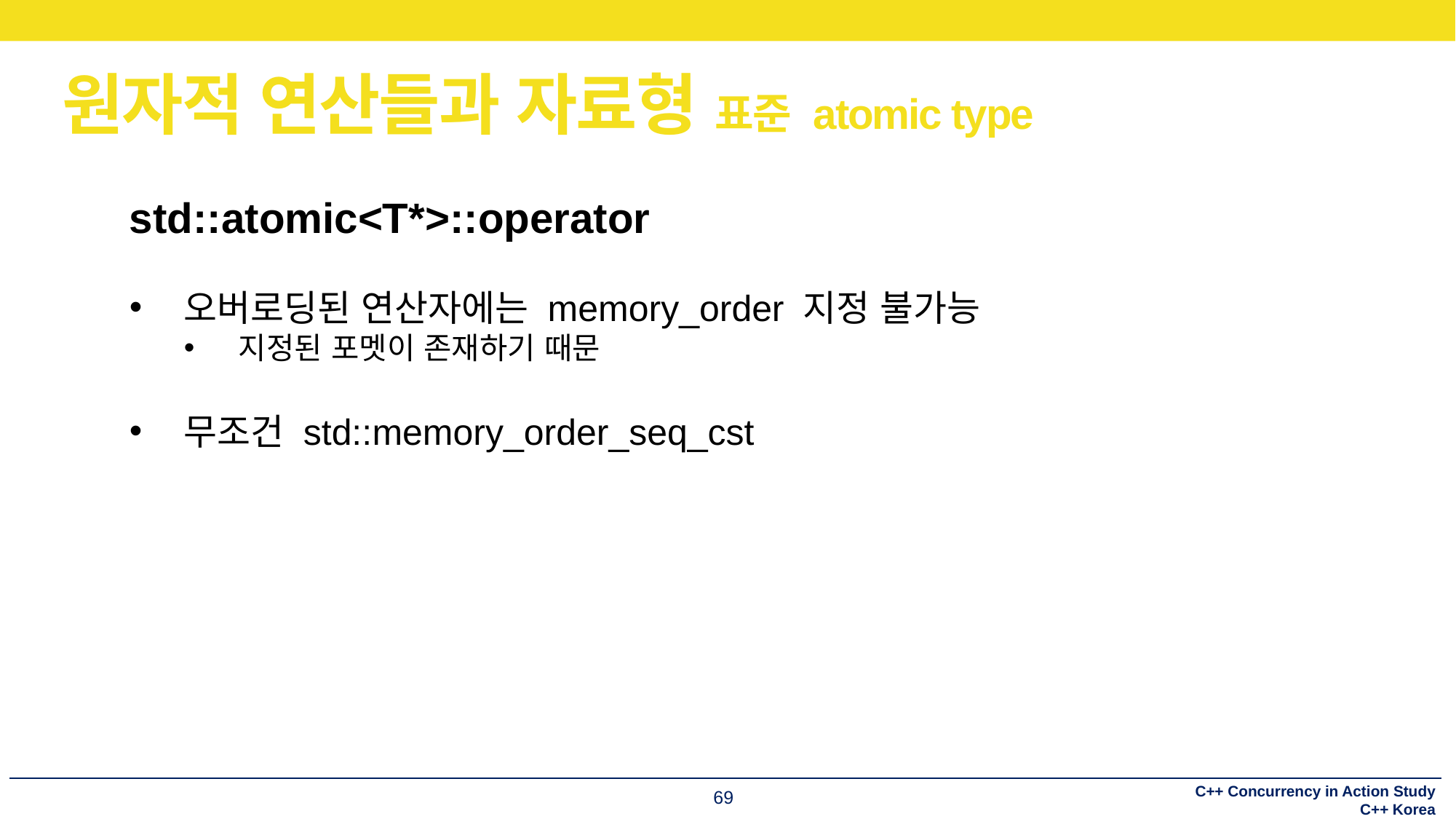

# 원자적 연산들과 자료형 표준 atomic type
std::atomic<T*>::operator

오버로딩된 연산자에는 memory_order 지정 불가능
지정된 포멧이 존재하기 때문

무조건 std::memory_order_seq_cst
69